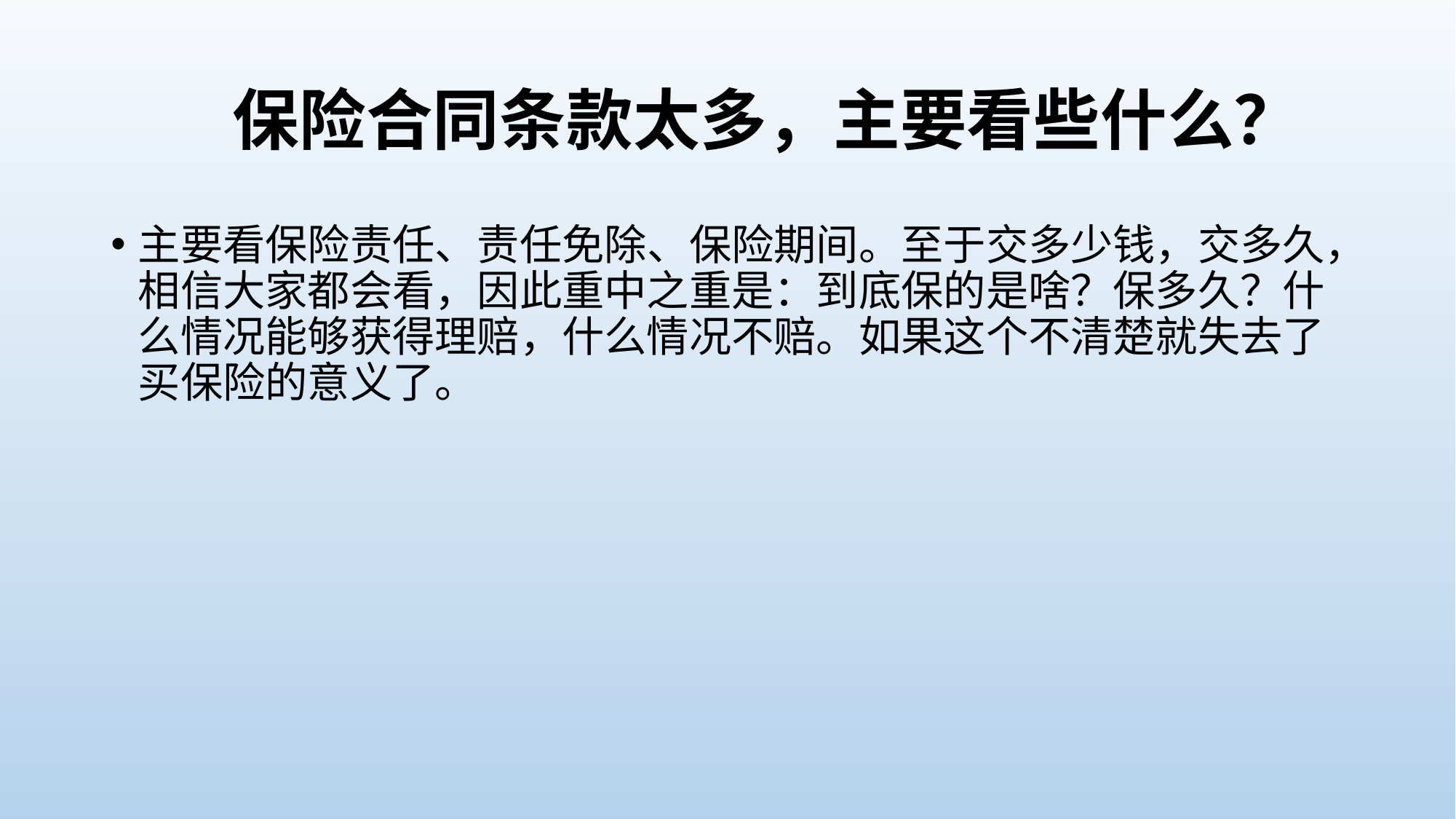

# 保险合同条款太多，主要看些什么？
主要看保险责任、责任免除、保险期间。至于交多少钱，交多久，相信大家都会看，因此重中之重是：到底保的是啥？保多久？什么情况能够获得理赔，什么情况不赔。如果这个不清楚就失去了买保险的意义了。